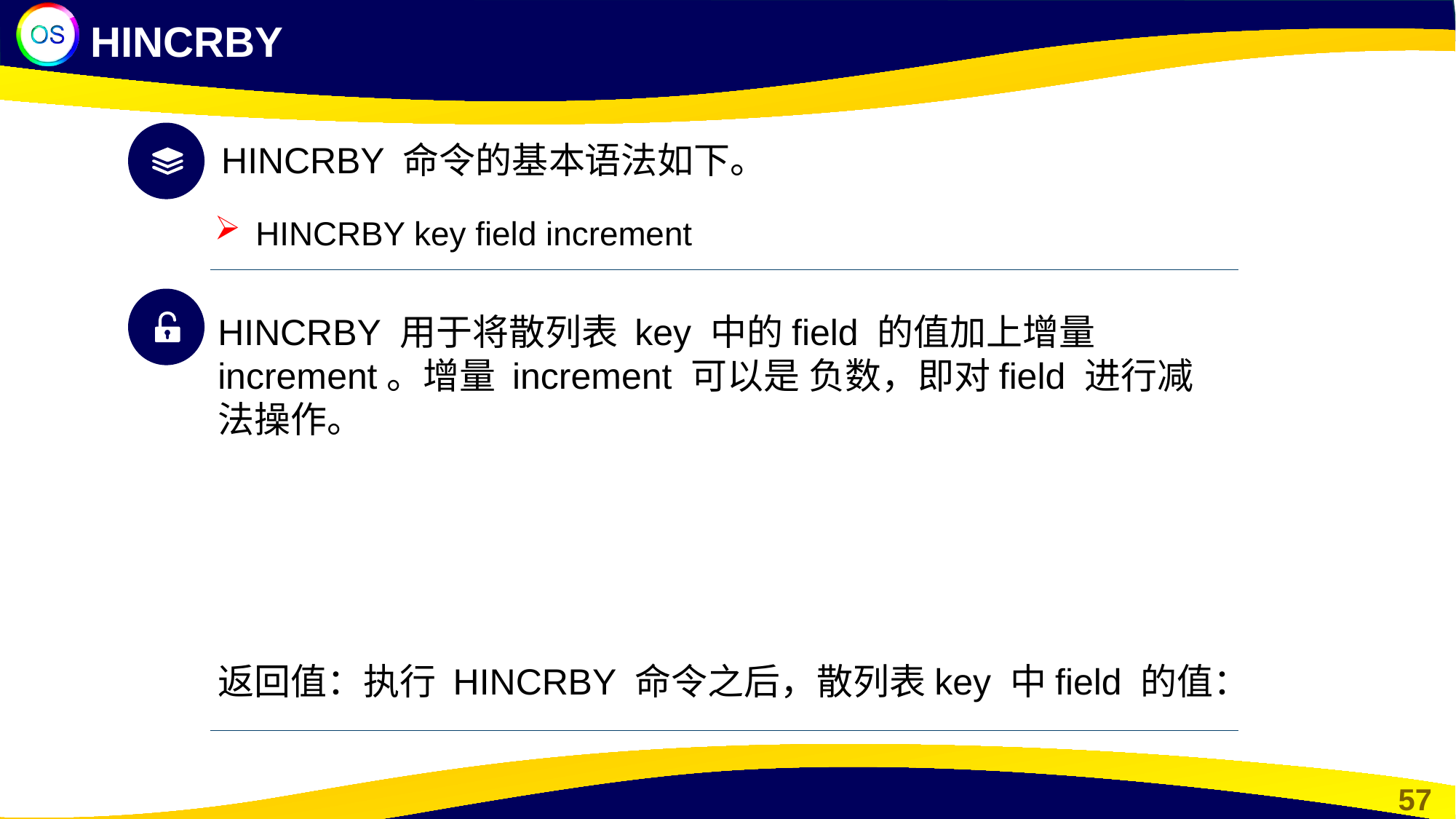

HINCRBY

HINCRBY 命令的基本语法如下。

HINCRBY key field increment

HINCRBY 用于将散列表 key 中的field 的值加上增量increment。增量 increment 可以是 负数，即对field 进行减法操作。

返回值：执行 HINCRBY 命令之后，散列表key 中field 的值：